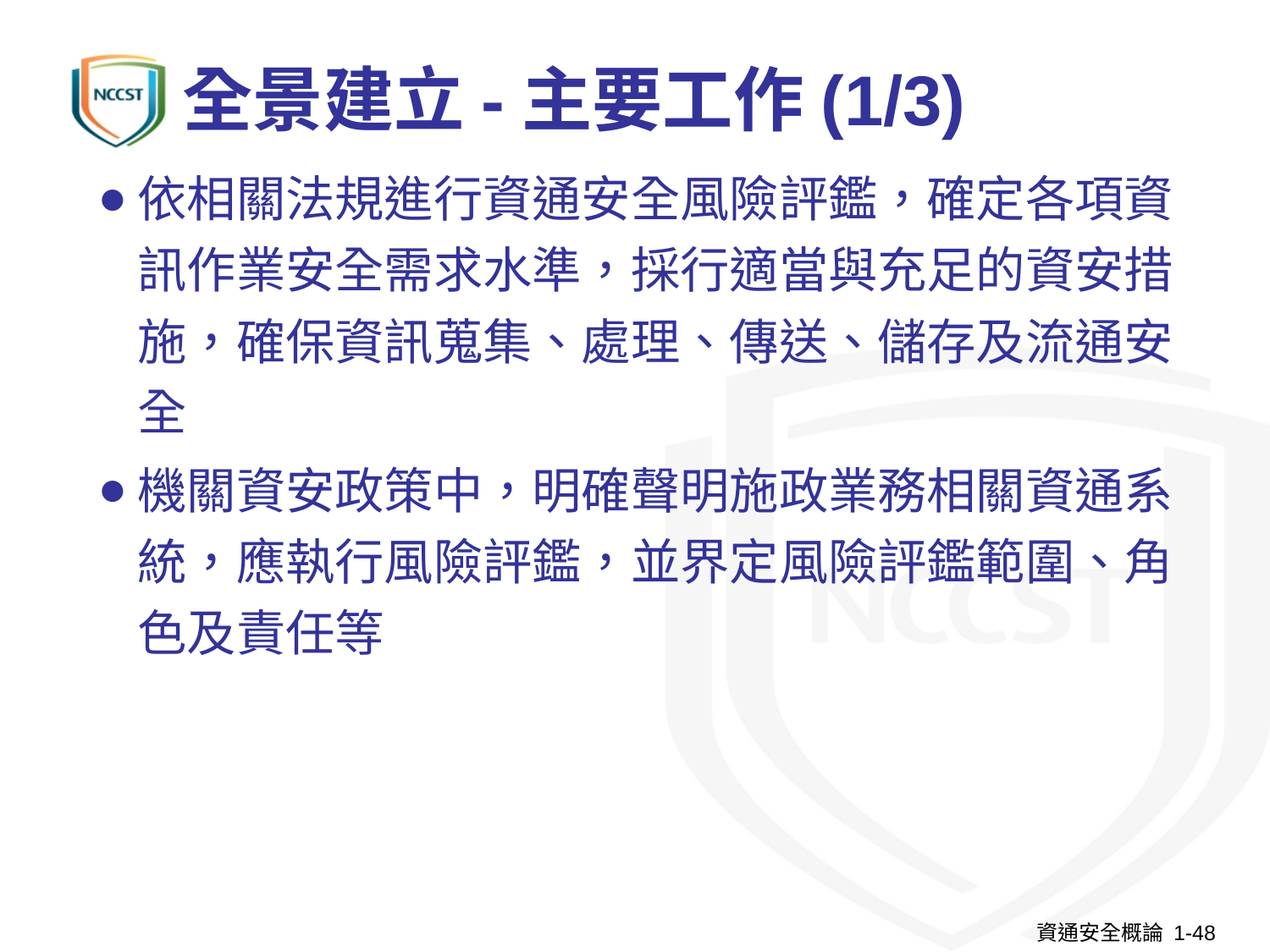

# 全景建立-主要工作(1/3)
依相關法規進行資通安全風險評鑑，確定各項資訊作業安全需求水準，採行適當與充足的資安措施，確保資訊蒐集、處理、傳送、儲存及流通安全
機關資安政策中，明確聲明施政業務相關資通系統，應執行風險評鑑，並界定風險評鑑範圍、角色及責任等